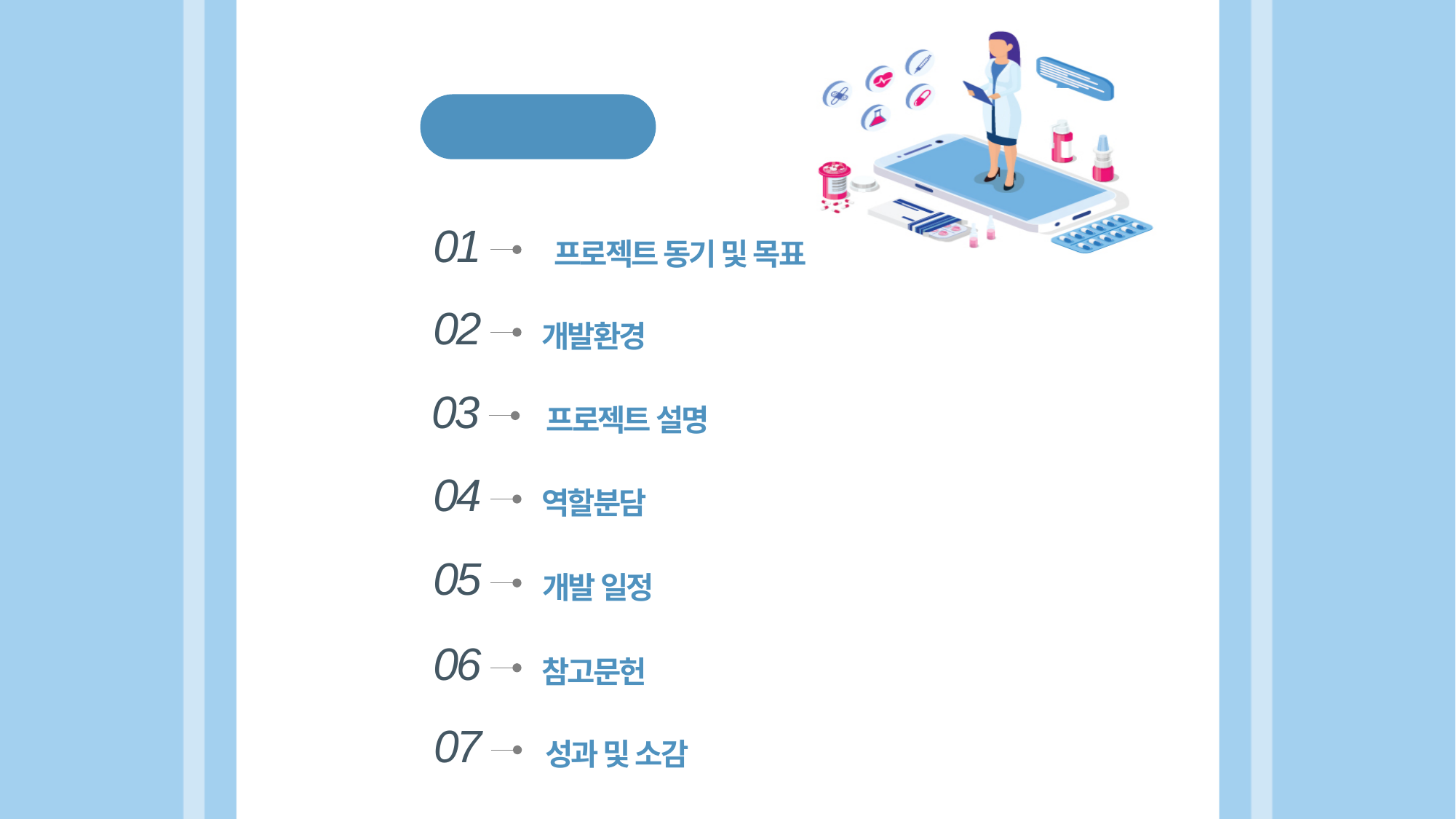

CONTENTS

01
프로젝트 동기 및 목표
02
개발환경
03
프로젝트 설명
04
역할분담
05
개발 일정
06
참고문헌
07
성과 및 소감